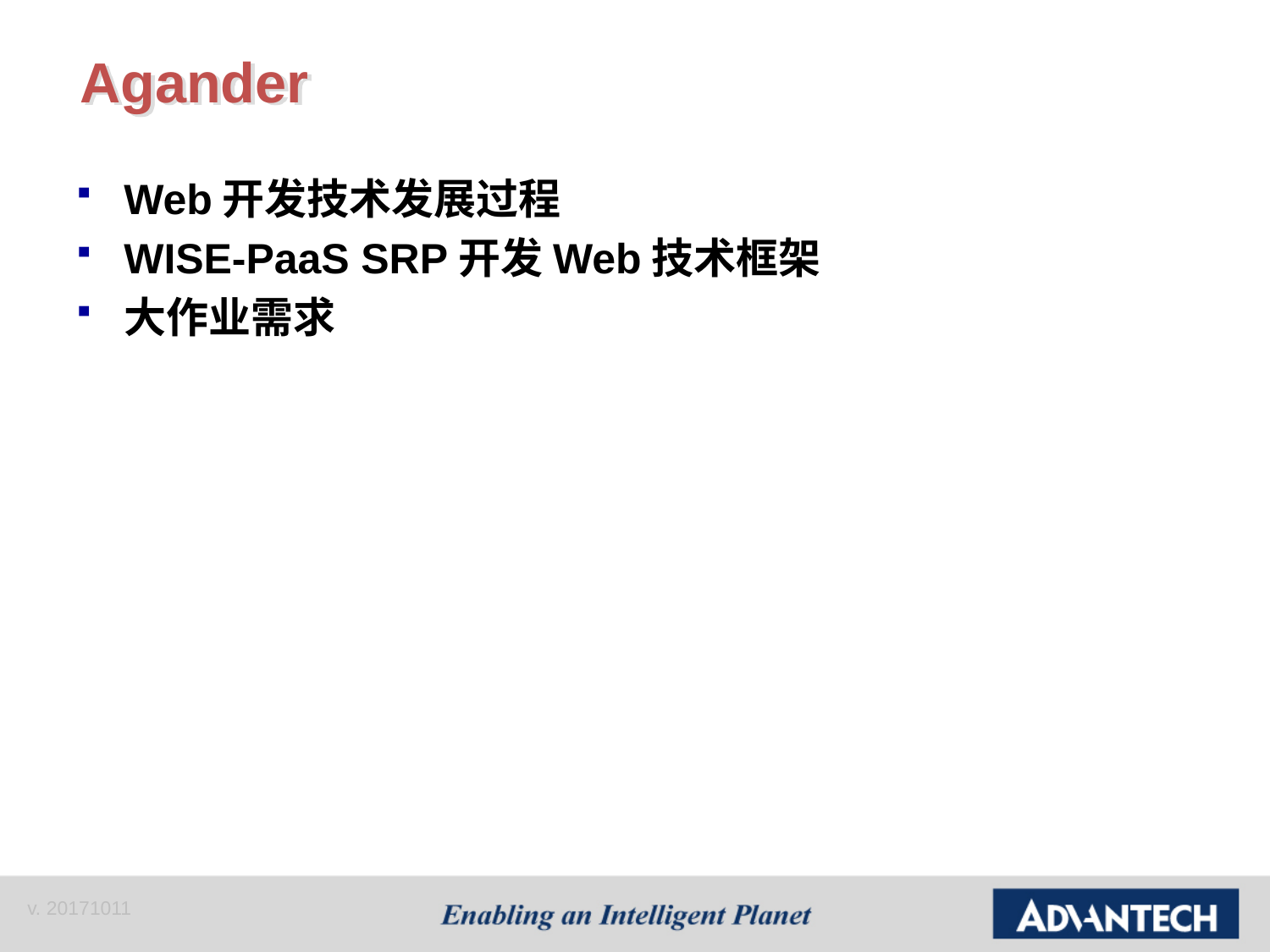

# Agander
Web开发技术发展过程
WISE-PaaS SRP开发Web技术框架
大作业需求
v. 20171011